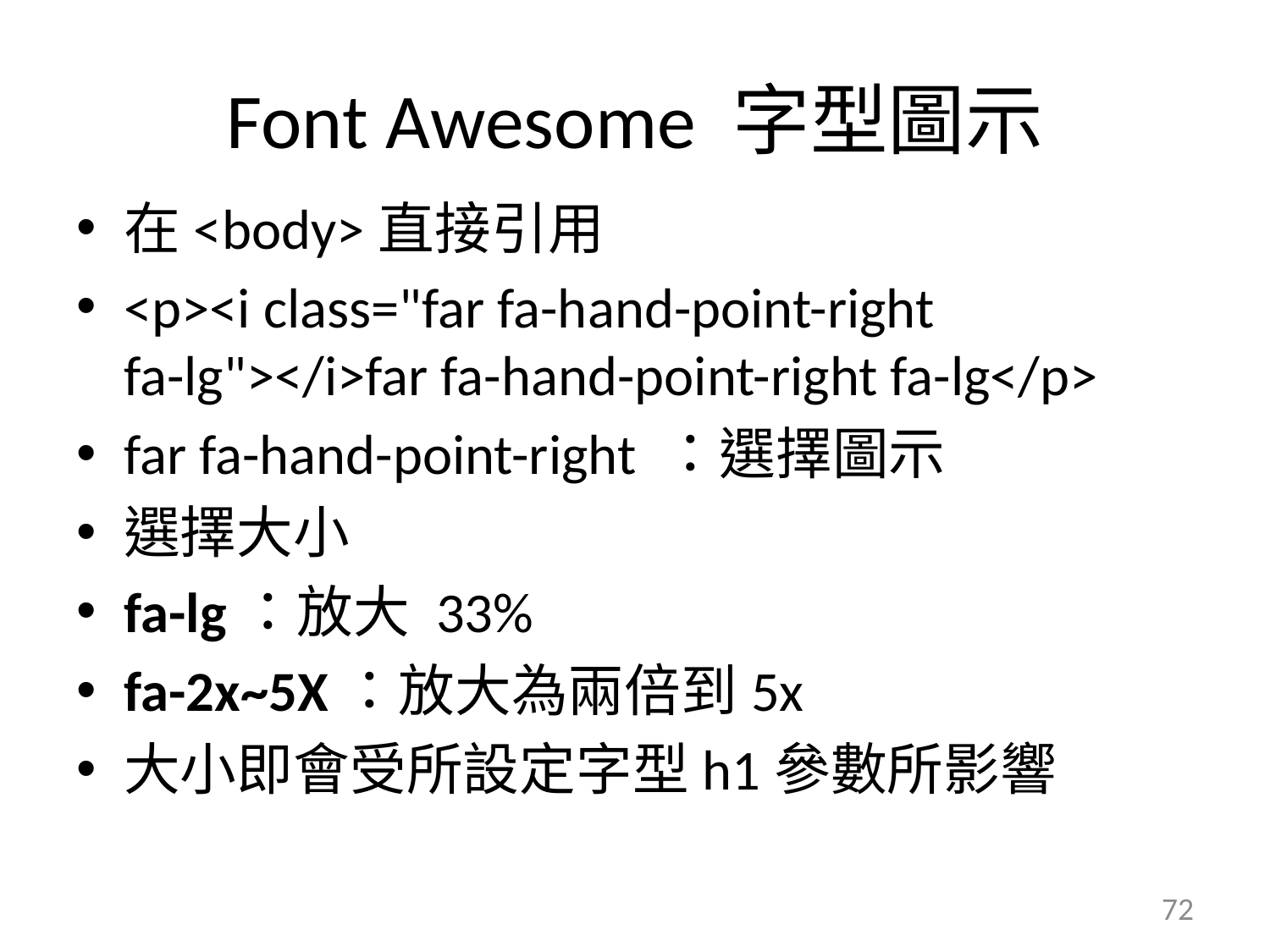

# Font Awesome 字型圖示
在<body>直接引用
<p><i class="far fa-hand-point-right fa-lg"></i>far fa-hand-point-right fa-lg</p>
far fa-hand-point-right ：選擇圖示
選擇大小
fa-lg：放大 33%
fa-2x~5X：放大為兩倍到5x
大小即會受所設定字型h1參數所影響
72